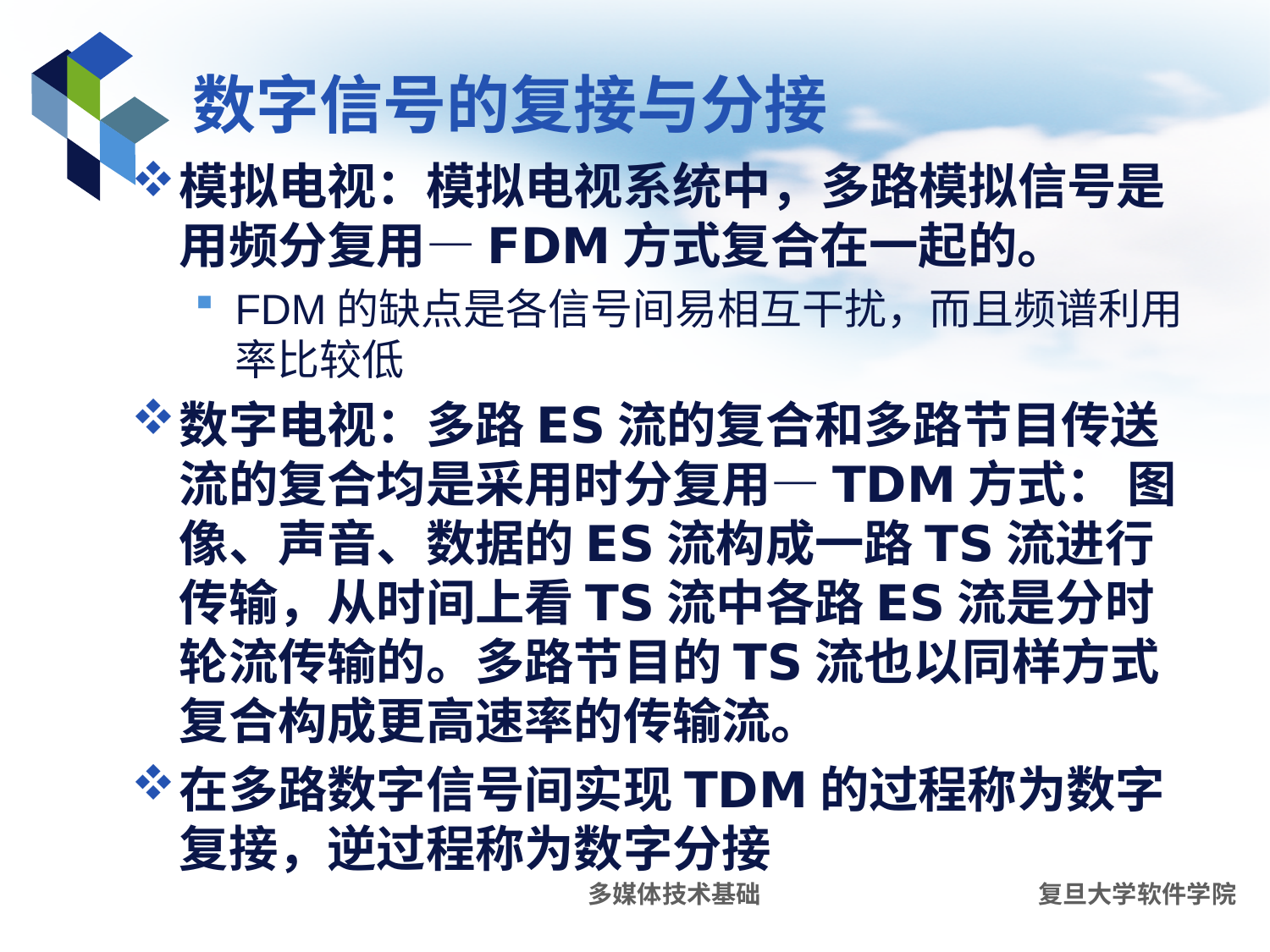

# 数字信号的复接与分接
模拟电视：模拟电视系统中，多路模拟信号是用频分复用―FDM方式复合在一起的。
FDM的缺点是各信号间易相互干扰，而且频谱利用率比较低
数字电视：多路ES流的复合和多路节目传送流的复合均是采用时分复用―TDM方式： 图像、声音、数据的ES流构成一路TS流进行传输，从时间上看TS流中各路ES流是分时轮流传输的。多路节目的TS流也以同样方式复合构成更高速率的传输流。
在多路数字信号间实现TDM的过程称为数字复接，逆过程称为数字分接
多媒体技术基础